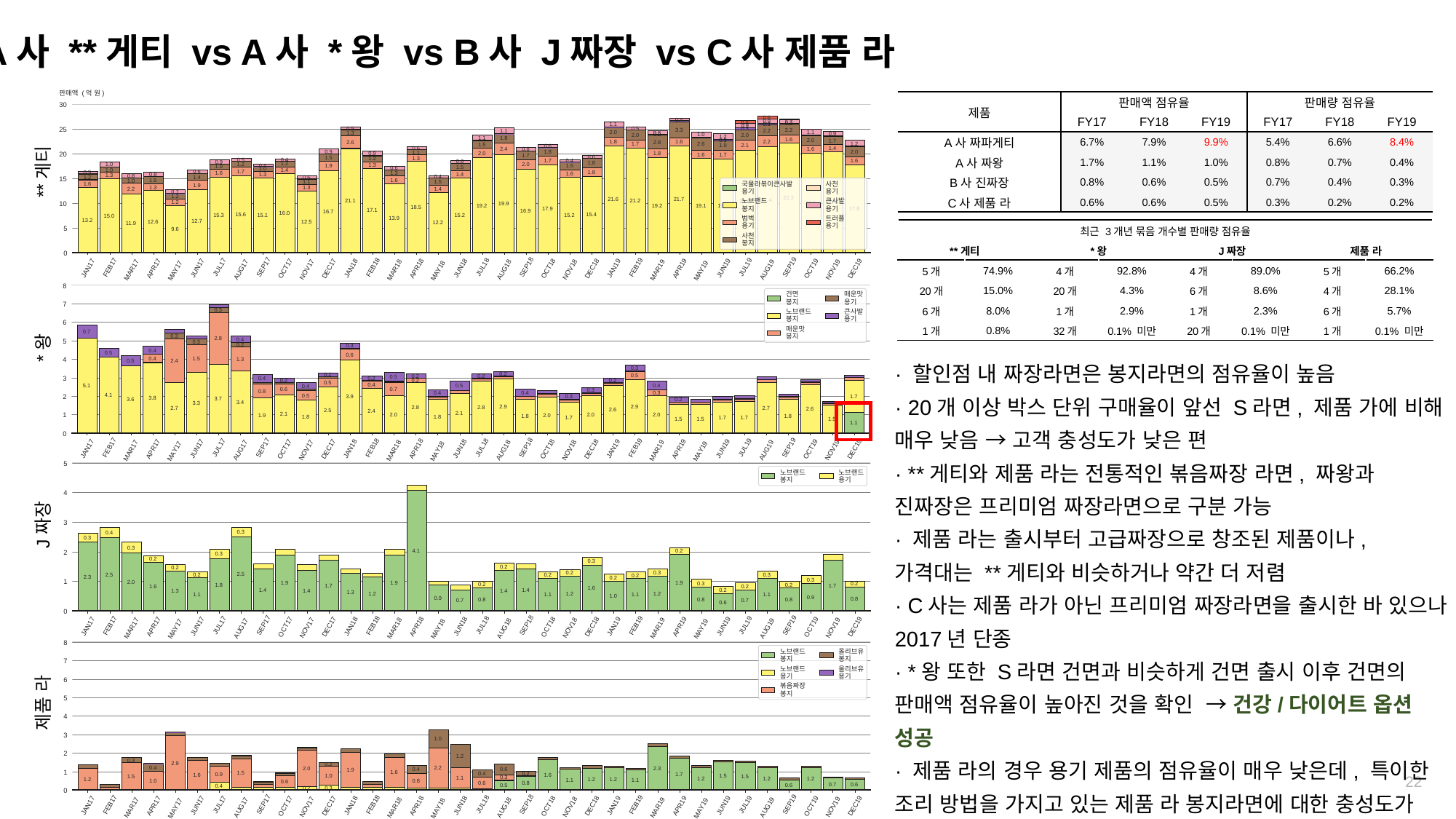

A사 **게티 vs A사 *왕 vs B사 J짜장 vs C사 제품 라
판매액 (억 원)
30

0.6
0.4
0.9
0.7
0.6
0.2
0.3
1.1

0.9

0.5
0.5

0.3
25

3.3
2.2

2.2

1.1

1.1

2.0

0.6
1.3

0.9
1.0
0.2
2.0
2.0

1.2

1.1

1.8

1.6

0.3

2.0
1.7

2.2
1.8
1.6
2.8

2.6

1.2

1.7

2.6

1.5

2.1

1.9

0.6

0.6
1.4

2.4

0.8

1.6

0.9

2.0
1.8
1.1
2.0

0.9
1.8

20

1.6

1.7

1.7

0.6

1.5

1.3

1.2

0.5

0.4
1.7

1.6
0.4
0.6
0.9

1.8

1.2
1.2

2.0

1.0

1.3

0.4

1.9
1.5

1.0

1.5

0.6

1.0

1.0

1.4

1.7

0.6

1.8
0.5

1.3

1.6

1.6
1.4
0.8
1.3

1.3

0.8

0.4

1.2
1.4
0.6

15

1.6

1.5

1.0

1.5
1.1

국물라볶이큰사발
사천
1.6

1.9

1.3

1.3

2.2
1.4

용기
용기
0.7

1.2
22.2

21.7
21.6

21.4
노브랜드
큰사발
21.2
21.1

20.8

20.4

1.2

20.1
10
19.9
19.2
19.2
19.1
19.0
18.5
봉지
용기

17.9
17.8
17.1
16.9

16.7

16.0

15.6
15.4
15.3
15.2
15.2
15.1
15.0
범벅
트러플
13.9
13.2
12.7
12.6
12.5
12.2
11.9
용기
용기
5

9.6
사천

봉지

0

JUL17
JUL18
JUL19
FEB18
FEB17
FEB19
SEP17
SEP18
SEP19
JUN17
JAN18
JUN18
JUN19
JAN17
JAN19
APR17
APR18
DEC18
DEC17
APR19
DEC19
OCT18
OCT17
OCT19
NOV17
NOV18
NOV19
AUG17
AUG18
AUG19
MAY17
MAY18
MAY19
MAR17
MAR18
MAR19
8
건면
매운맛

봉지
용기
7

0.3
노브랜드
큰사발

봉지
용기

6

매운맛

0.7

봉지
0.3

2.8

0.4
5

0.3

0.2
0.3

0.4

0.5

0.6

1.5
0.4
4
1.3
0.5
2.4

0.3

0.2

0.2
0.5
0.2
0.2
0.5
3
0.2
0.4

0.2
0.2
0.2

0.5

0.4

0.4

0.5
5.1
0.4

0.7

0.6

0.3

0.8

0.4

0.3

0.4

4.1
0.5
2

1.7
0.3

3.9

3.8

3.7

3.6

0.2

3.4

3.3

2.9
2.9

2.8

2.8

2.7

2.7

2.6

2.6

2.5

2.4

2.1

2.1
2.0
1
2.0
2.0
2.0
1.9
1.8
1.8
1.8
1.8
1.7
1.7
1.7
1.5
1.5
1.5

1.1

0

JUL17
JUL18
JUL19
FEB18
FEB17
FEB19
SEP17
SEP18
SEP19
JAN18
JUN18
JUN19
JAN17
JUN17
JAN19
APR17
DEC17
APR18
DEC18
APR19
DEC19
OCT18
OCT17
OCT19
NOV17
NOV18
NOV19
AUG17
AUG18
AUG19
MAY18
MAY19
MAY17
MAR17
MAR18
MAR19
5
노브랜드
노브랜드

봉지
용기

4

3

0.3
0.4

0.3

0.3
4.1

0.2
2
0.3

0.2

0.3

0.2

0.2

0.3

0.2

2.5
2.5
0.2
0.3
0.2
0.2
2.3

0.2

0.3

1

2.0

1.9
1.9

1.9
0.3
0.2

0.2

0.2
1.8

1.7

1.7

0.2
1.6

1.6

1.4
1.4

0.2

1.4
1.4
1.3

1.3

1.2
1.2

1.2
1.1
1.1
1.1
1.1

1.0

0.9
0.9

0.8
0.8
0.8
0.8
0.7
0.7
0.6

0

JUL17
JUL18
JUL19
FEB18
FEB17
FEB19
SEP17
SEP18
SEP19
JAN18
JUN18
JUN19
JAN17
JUN17
JAN19
APR17
DEC17
APR18
DEC18
APR19
DEC19
OCT18
OCT17
OCT19
NOV17
NOV18
NOV19
AUG17
AUG18
AUG19
MAY18
MAY19
MAY17
MAR17
MAR18
MAR19
8
노브랜드
올리브유

봉지
봉지
7

노브랜드
올리브유

용기
용기
6

볶음짜장

봉지

5

4

3

1.0

2

1.2

0.3

2.9

0.2

0.4

2.2
2.0

2.3

0.6

0.4

1.9

1

1.6

1.5
0.4

0.2

1.7
0.9

1.6

1.6
1.0
1.5
1.5

1.5

0.3

1.1

1.2
1.2
1.2
1.2
1.2
1.2
1.1

1.1

0.8
1.0

0.6

0.6
0.8

0.7

0.6

0.6
0.5

0.4

0.3

0.2

0

JUL17
JUL18
JUL19
FEB17
FEB18
FEB19
SEP17
SEP18
SEP19
JAN17
JUN17
JAN18
JUN18
JAN19
JUN19
DEC17
DEC18
DEC19
APR17
APR18
APR19
OCT17
OCT18
OCT19
NOV17
NOV18
NOV19
AUG17
AUG18
AUG19
MAY17
MAY18
MAY19
MAR17
MAR18
MAR19
| 제품 | 판매액 점유율 |  |  | 판매량 점유율 |  |  |
| --- | --- | --- | --- | --- | --- | --- |
|  | FY17 | FY18 | FY19 | FY17 | FY18 | FY19 |
| A사 짜파게티 | 6.7% | 7.9% | 9.9% | 5.4% | 6.6% | 8.4% |
| A사 짜왕 | 1.7% | 1.1% | 1.0% | 0.8% | 0.7% | 0.4% |
| B사 진짜장 | 0.8% | 0.6% | 0.5% | 0.7% | 0.4% | 0.3% |
| C사 제품 라 | 0.6% | 0.6% | 0.5% | 0.3% | 0.2% | 0.2% |
**게티
| 최근 3개년 묶음 개수별 판매량 점유율 |  |  |  |  |  |  |  |
| --- | --- | --- | --- | --- | --- | --- | --- |
| \*\*게티 |  | \*왕 |  | J짜장 |  | 제품 라 |  |
| 5개 | 74.9% | 4개 | 92.8% | 4개 | 89.0% | 5개 | 66.2% |
| 20개 | 15.0% | 20개 | 4.3% | 6개 | 8.6% | 4개 | 28.1% |
| 6개 | 8.0% | 1개 | 2.9% | 1개 | 2.3% | 6개 | 5.7% |
| 1개 | 0.8% | 32개 | 0.1% 미만 | 20개 | 0.1% 미만 | 1개 | 0.1% 미만 |
*왕
· 할인점 내 짜장라면은 봉지라면의 점유율이 높음
· 20개 이상 박스 단위 구매율이 앞선 S라면, 제품 가에 비해 매우 낮음 → 고객 충성도가 낮은 편
· **게티와 제품 라는 전통적인 볶음짜장 라면, 짜왕과 진짜장은 프리미엄 짜장라면으로 구분 가능
· 제품 라는 출시부터 고급짜장으로 창조된 제품이나, 가격대는 **게티와 비슷하거나 약간 더 저렴
· C사는 제품 라가 아닌 프리미엄 짜장라면을 출시한 바 있으나 2017년 단종
· *왕 또한 S라면 건면과 비슷하게 건면 출시 이후 건면의 판매액 점유율이 높아진 것을 확인  → 건강/다이어트 옵션 성공
· 제품 라의 경우 용기 제품의 점유율이 매우 낮은데, 특이한 조리 방법을 가지고 있는 제품 라 봉지라면에 대한 충성도가 높은 소비자의 만족을 끌어내지 못한 것으로 평가

J짜장

제품 라
22